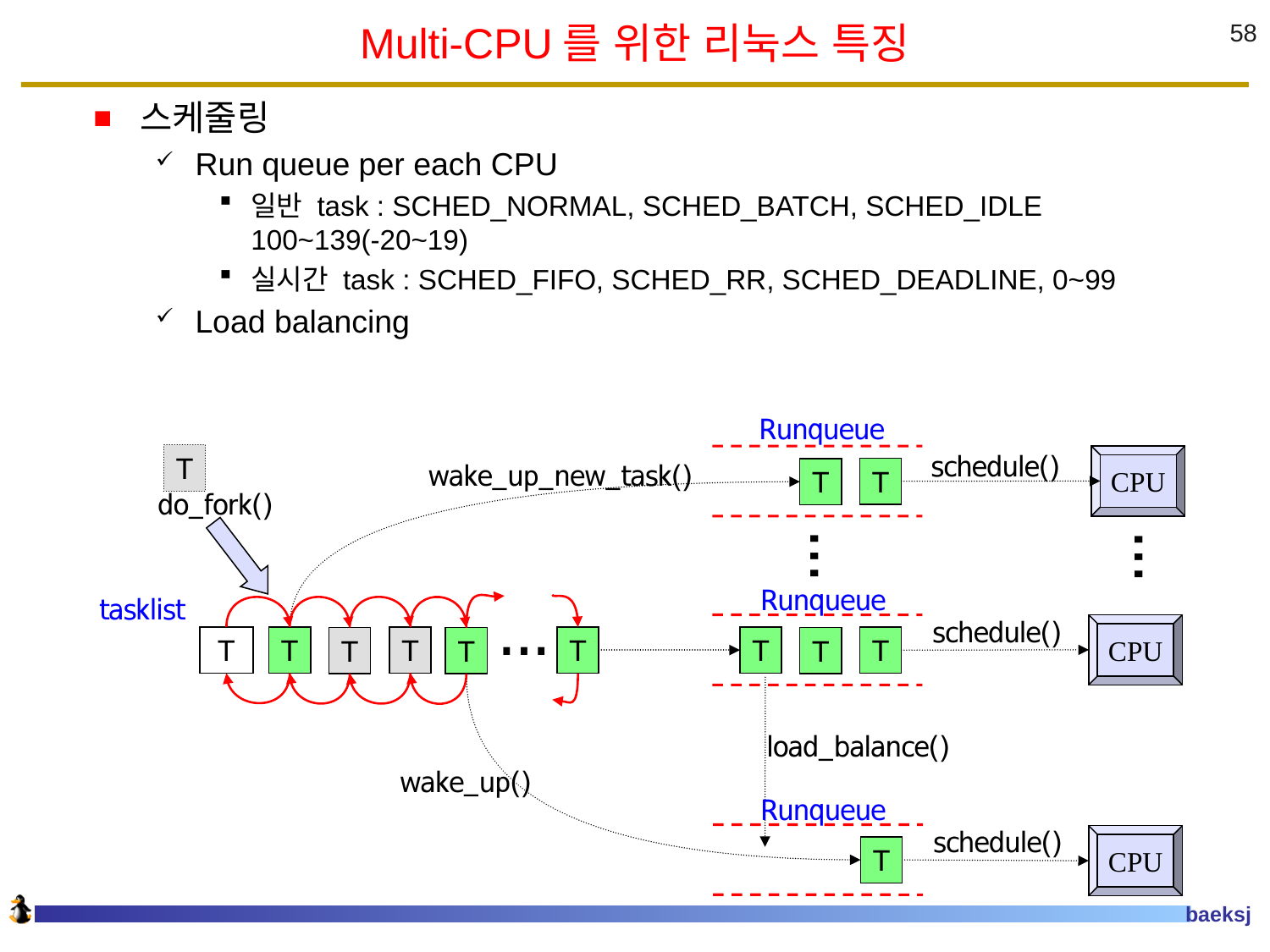

# Multi-CPU를 위한 리눅스 특징
58
스케줄링
Run queue per each CPU
일반 task : SCHED_NORMAL, SCHED_BATCH, SCHED_IDLE 100~139(-20~19)
실시간 task : SCHED_FIFO, SCHED_RR, SCHED_DEADLINE, 0~99
Load balancing
Runqueue
schedule()
T

CPU
wake_up_new_task()
T
T
do_fork()
…
…

Runqueue
tasklist
…
schedule()

CPU
T
T
T
T
T
T
T
T
T

load_balance()
wake_up()
Runqueue
schedule()

CPU
T